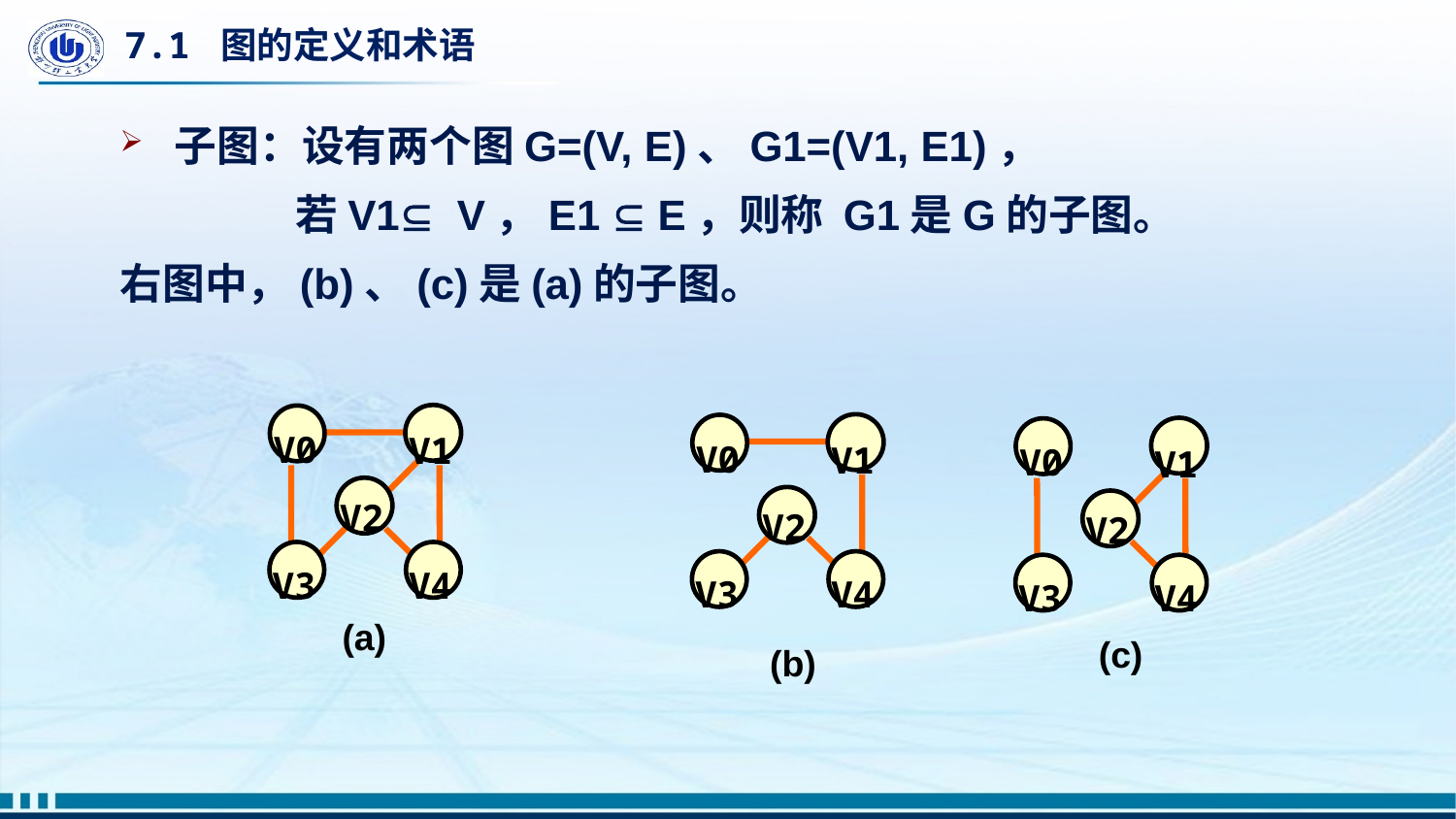

# 7.1 图的定义和术语
子图：设有两个图G=(V, E)、G1=(V1, E1)，
                 若V1⊆  V，E1 ⊆ E，则称 G1是G的子图。
右图中，(b)、(c)是(a)的子图。
 V0

 V1

 V2

 V3

 V4

 V0

 V1

 V2

 V3

 V4

 V0

 V1

 V2

 V3

 V4

(a)
(c)
(b)